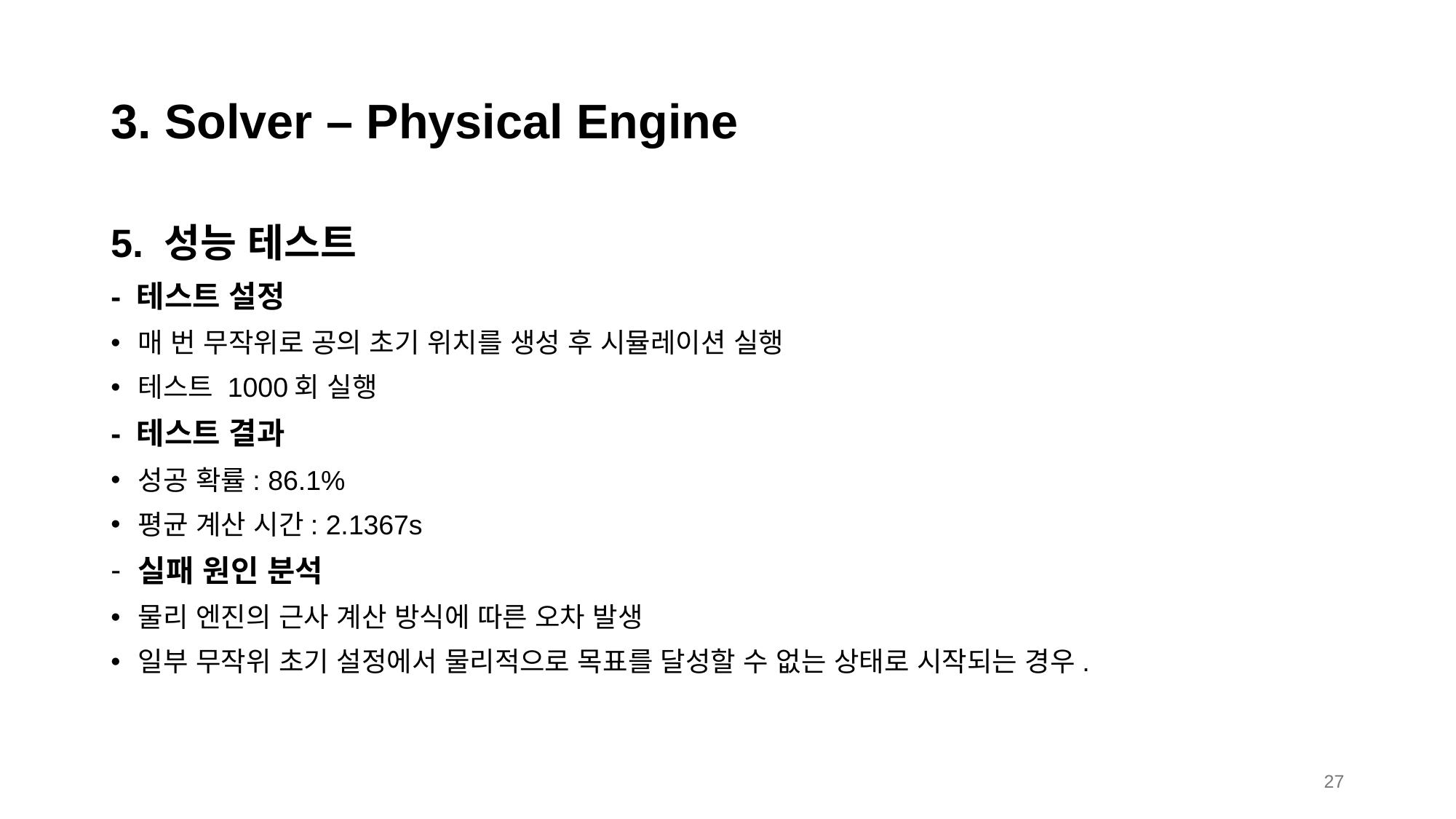

# 3. Solver – Physical Engine
5. 성능 테스트
- 테스트 설정
매 번 무작위로 공의 초기 위치를 생성 후 시뮬레이션 실행
테스트 1000회 실행
- 테스트 결과
성공 확률: 86.1%
평균 계산 시간: 2.1367s
실패 원인 분석
물리 엔진의 근사 계산 방식에 따른 오차 발생
일부 무작위 초기 설정에서 물리적으로 목표를 달성할 수 없는 상태로 시작되는 경우.
27